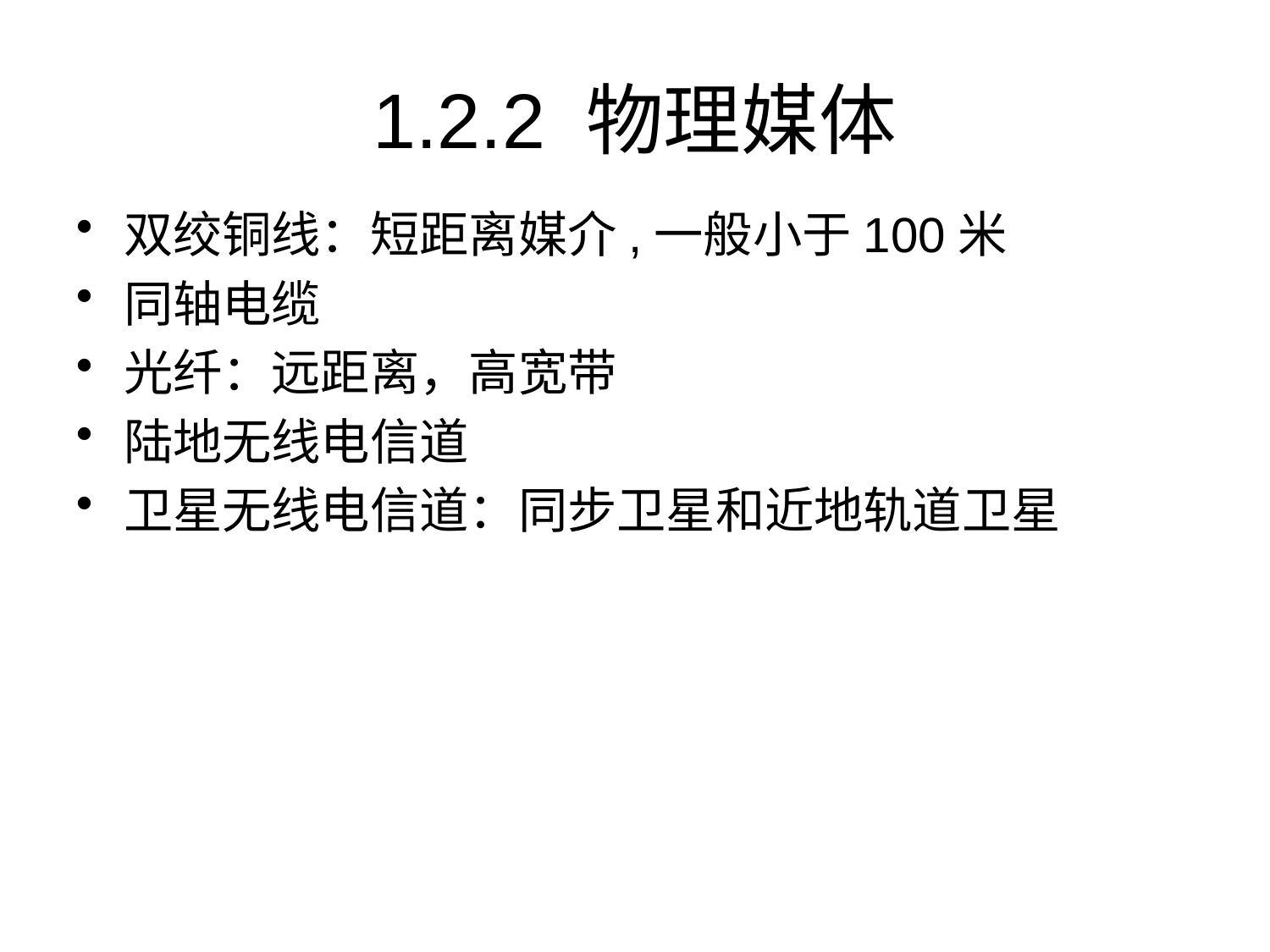

# 1.2.2 物理媒体
双绞铜线：短距离媒介,一般小于100米
同轴电缆
光纤：远距离，高宽带
陆地无线电信道
卫星无线电信道：同步卫星和近地轨道卫星